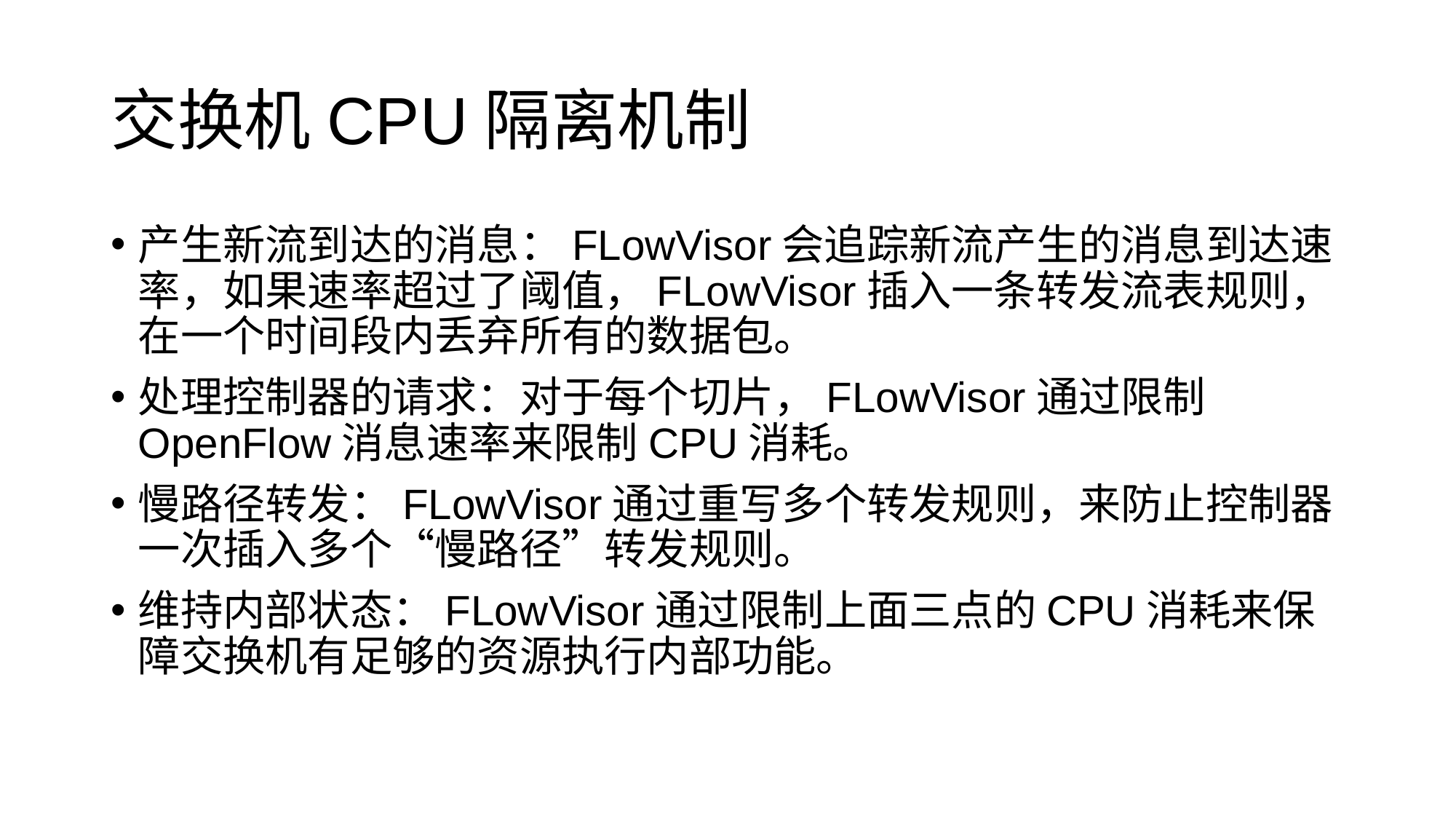

# 交换机CPU隔离机制
产生新流到达的消息：FLowVisor会追踪新流产生的消息到达速率，如果速率超过了阈值，FLowVisor插入一条转发流表规则，在一个时间段内丢弃所有的数据包。
处理控制器的请求：对于每个切片，FLowVisor通过限制OpenFlow消息速率来限制CPU消耗。
慢路径转发：FLowVisor通过重写多个转发规则，来防止控制器一次插入多个“慢路径”转发规则。
维持内部状态：FLowVisor通过限制上面三点的CPU消耗来保障交换机有足够的资源执行内部功能。